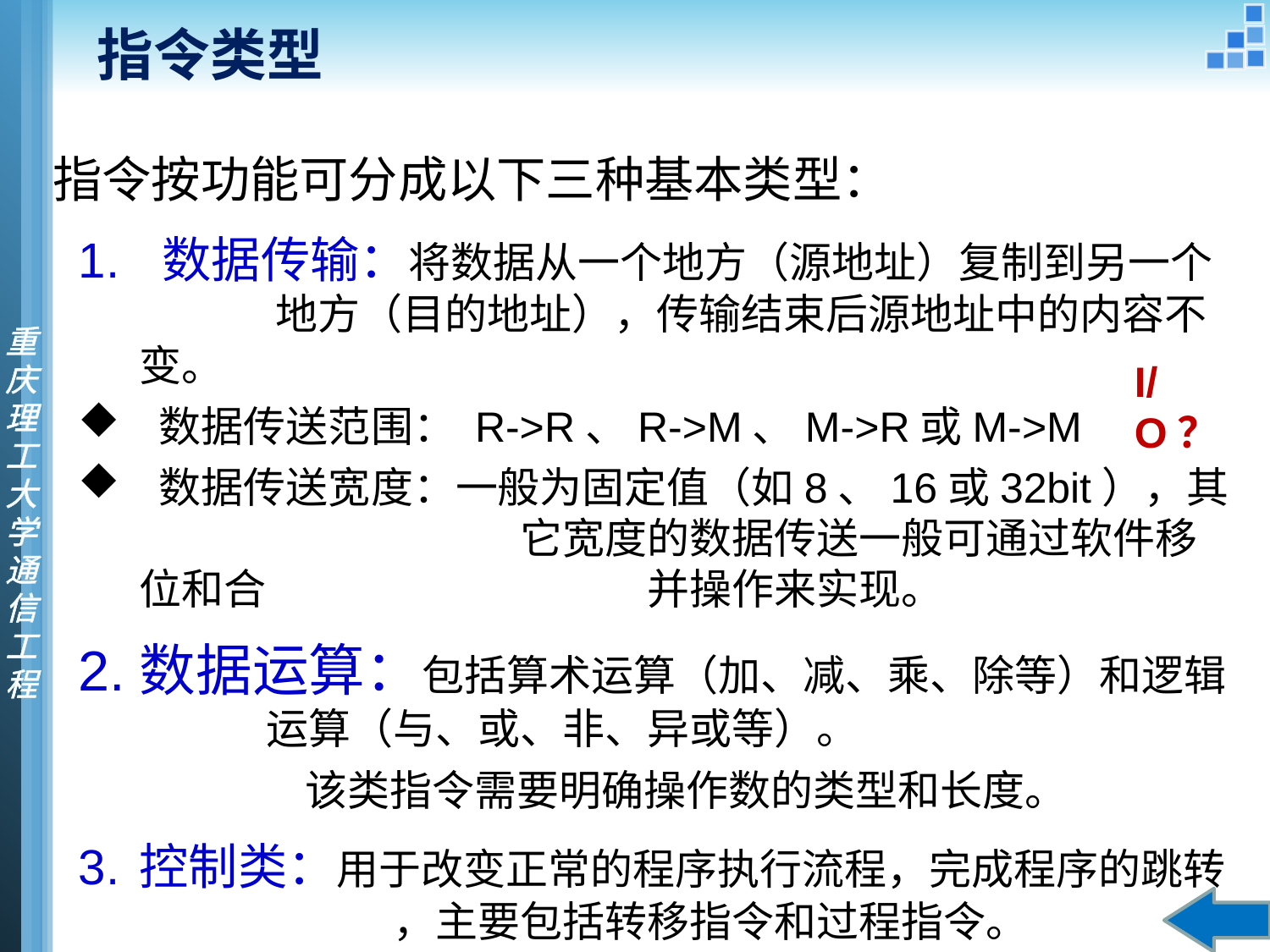

# 指令类型
指令按功能可分成以下三种基本类型：
 数据传输：将数据从一个地方（源地址）复制到另一个	 地方（目的地址），传输结束后源地址中的内容不变。
 数据传送范围： R->R、R->M、M->R或M->M
 数据传送宽度：一般为固定值（如8、16或32bit），其			它宽度的数据传送一般可通过软件移位和合			并操作来实现。
数据运算：包括算术运算（加、减、乘、除等）和逻辑   	运算（与、或、非、异或等）。
		   该类指令需要明确操作数的类型和长度。
控制类：用于改变正常的程序执行流程，完成程序的跳转		，主要包括转移指令和过程指令。
I/O？